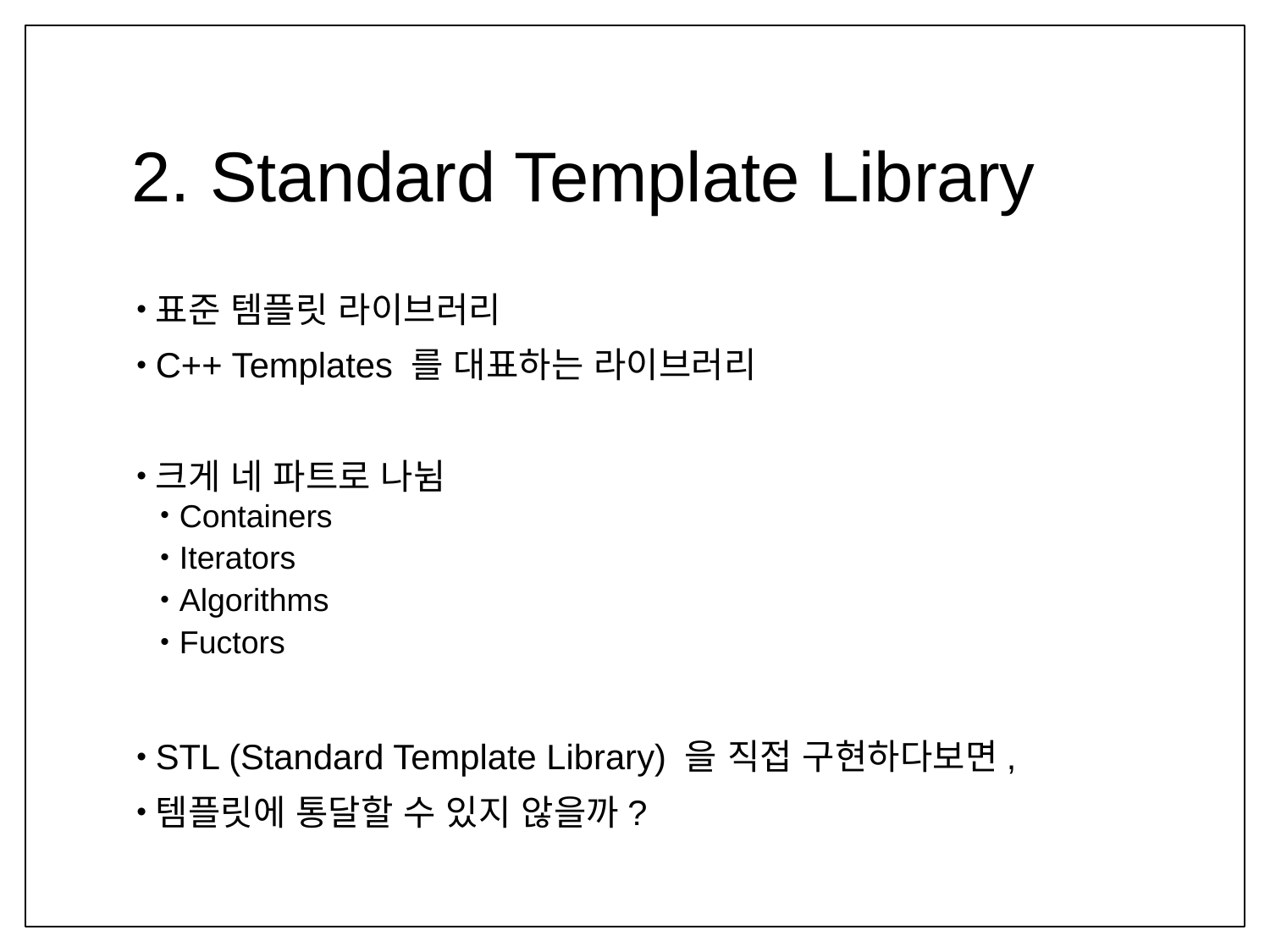

# 2. Standard Template Library
표준 템플릿 라이브러리
C++ Templates 를 대표하는 라이브러리

크게 네 파트로 나뉨
Containers
Iterators
Algorithms
Fuctors

STL (Standard Template Library) 을 직접 구현하다보면,
템플릿에 통달할 수 있지 않을까?